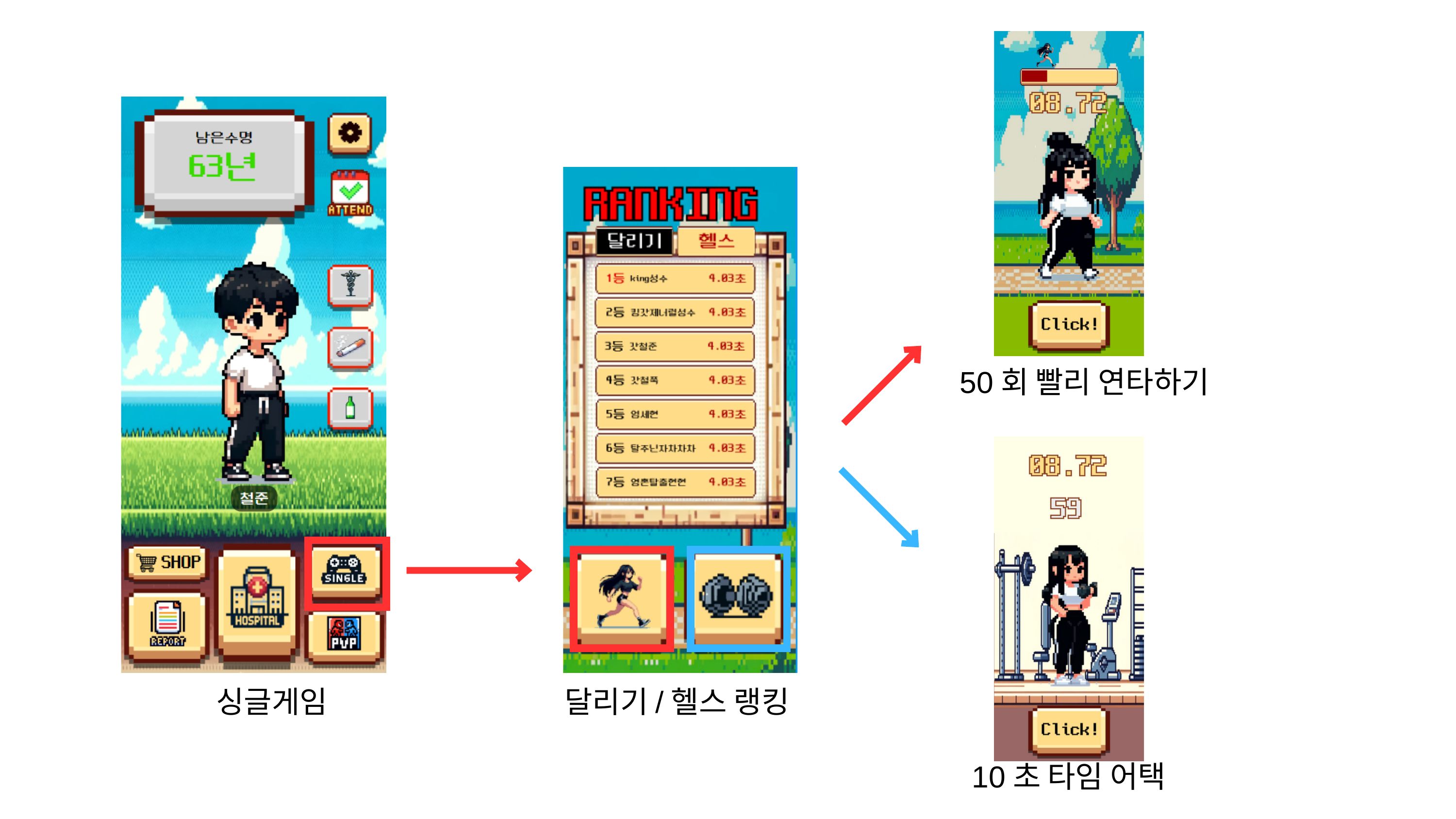

50회 빨리 연타하기

싱글게임
달리기/헬스 랭킹
10초 타임 어택